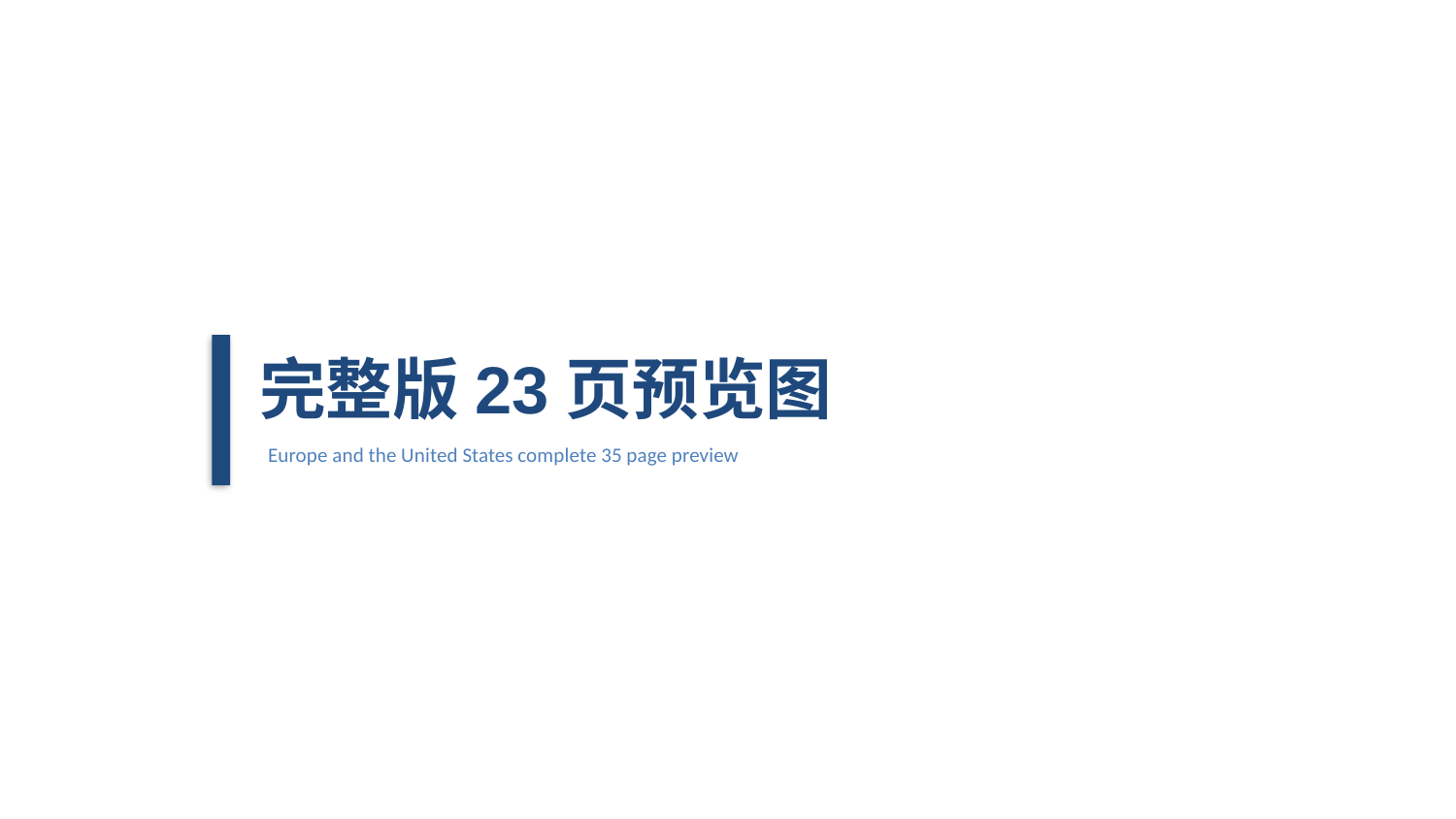

完整版23页预览图
Europe and the United States complete 35 page preview